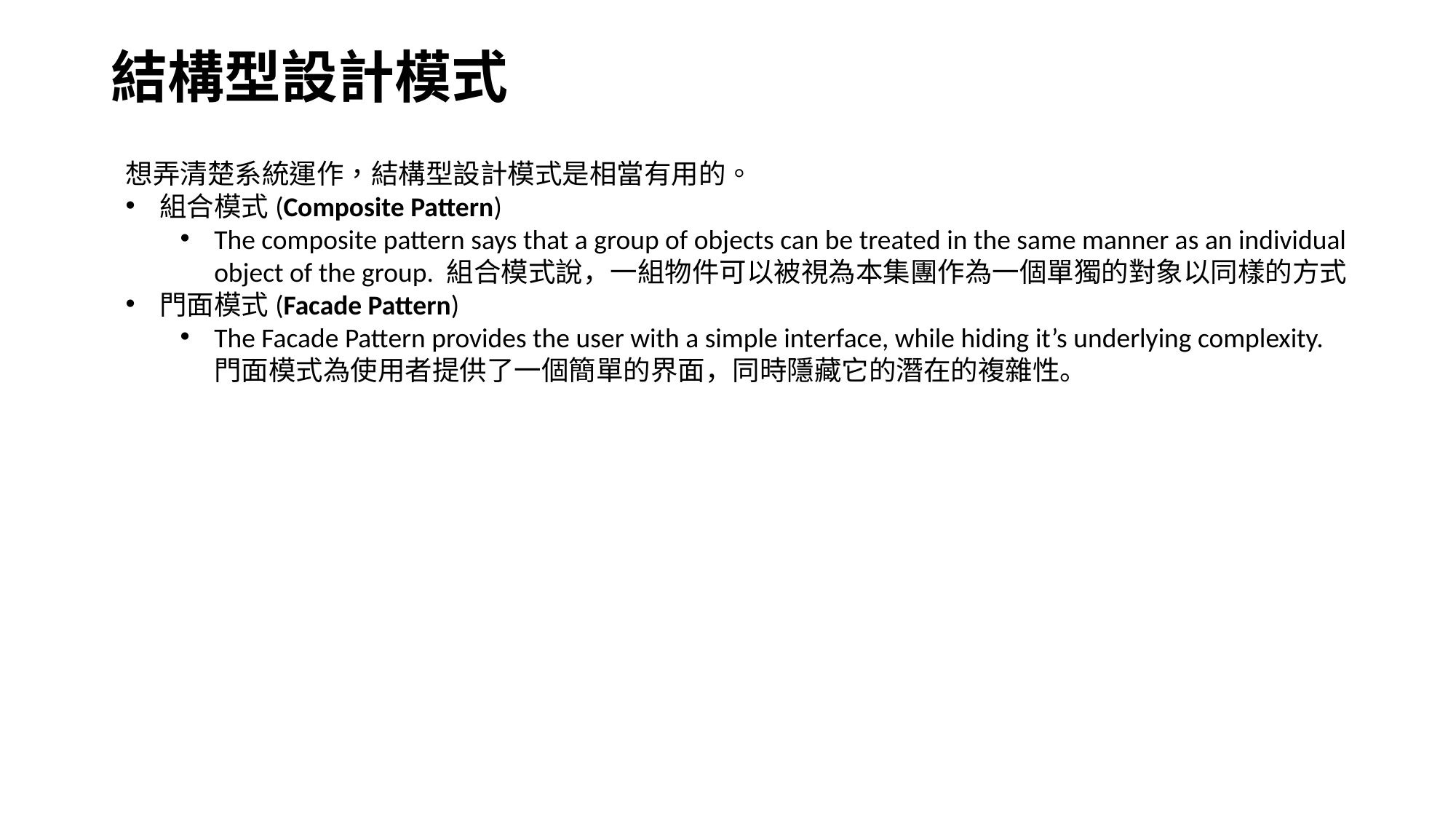

# 結構型設計模式
想弄清楚系統運作，結構型設計模式是相當有用的。
組合模式(Composite Pattern)
The composite pattern says that a group of objects can be treated in the same manner as an individual object of the group. 組合模式說，一組物件可以被視為本集團作為一個單獨的對象以同樣的方式
門面模式(Facade Pattern)
The Facade Pattern provides the user with a simple interface, while hiding it’s underlying complexity.
門面模式為使用者提供了一個簡單的界面，同時隱藏它的潛在的複雜性。